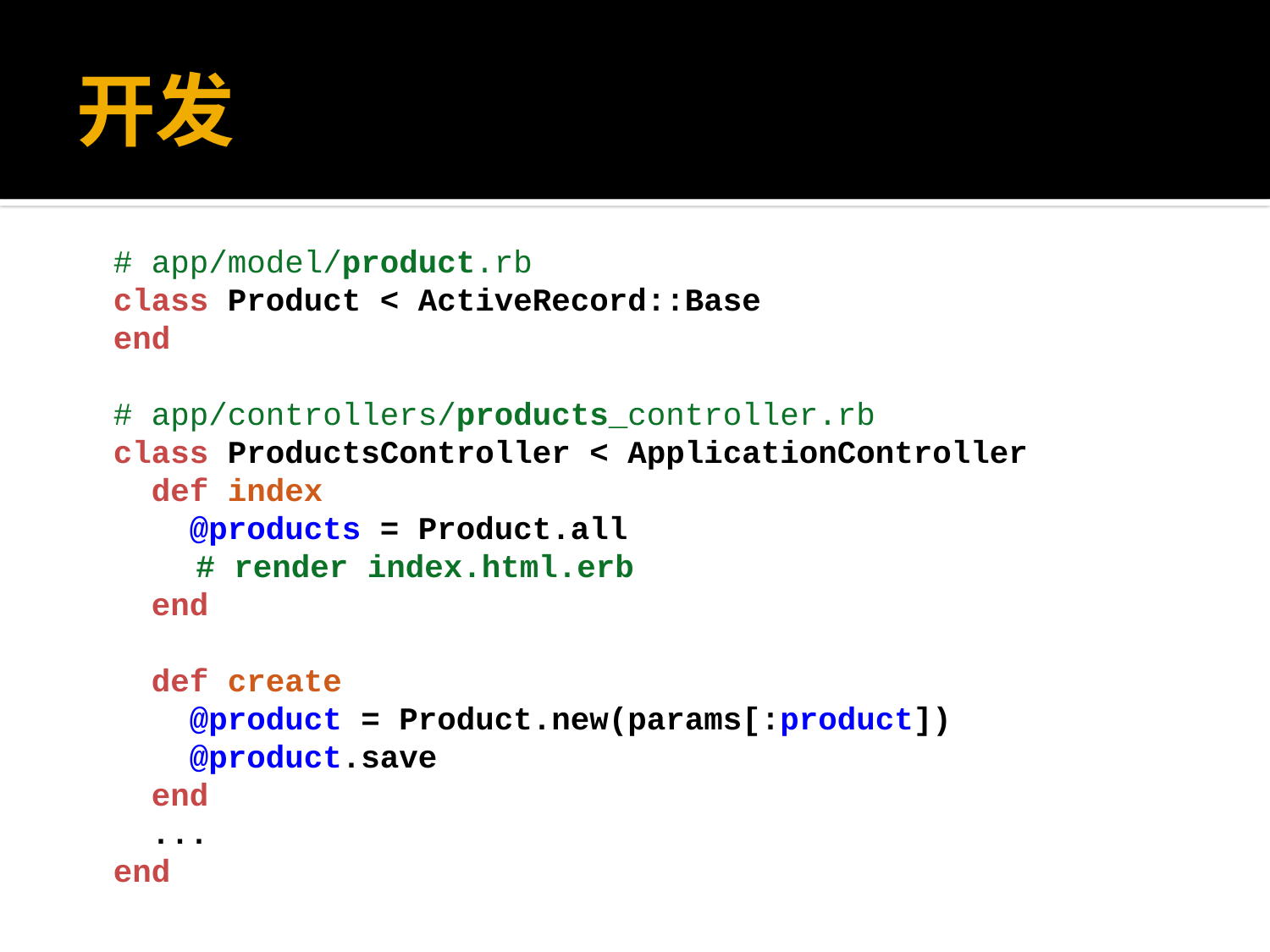

# 开发
# app/model/product.rb
class Product < ActiveRecord::Base
end

# app/controllers/products_controller.rb
class ProductsController < ApplicationController
  def index
    @products = Product.all
	  # render index.html.erb
  end

  def create
    @product = Product.new(params[:product])
    @product.save
  end
  ...
end